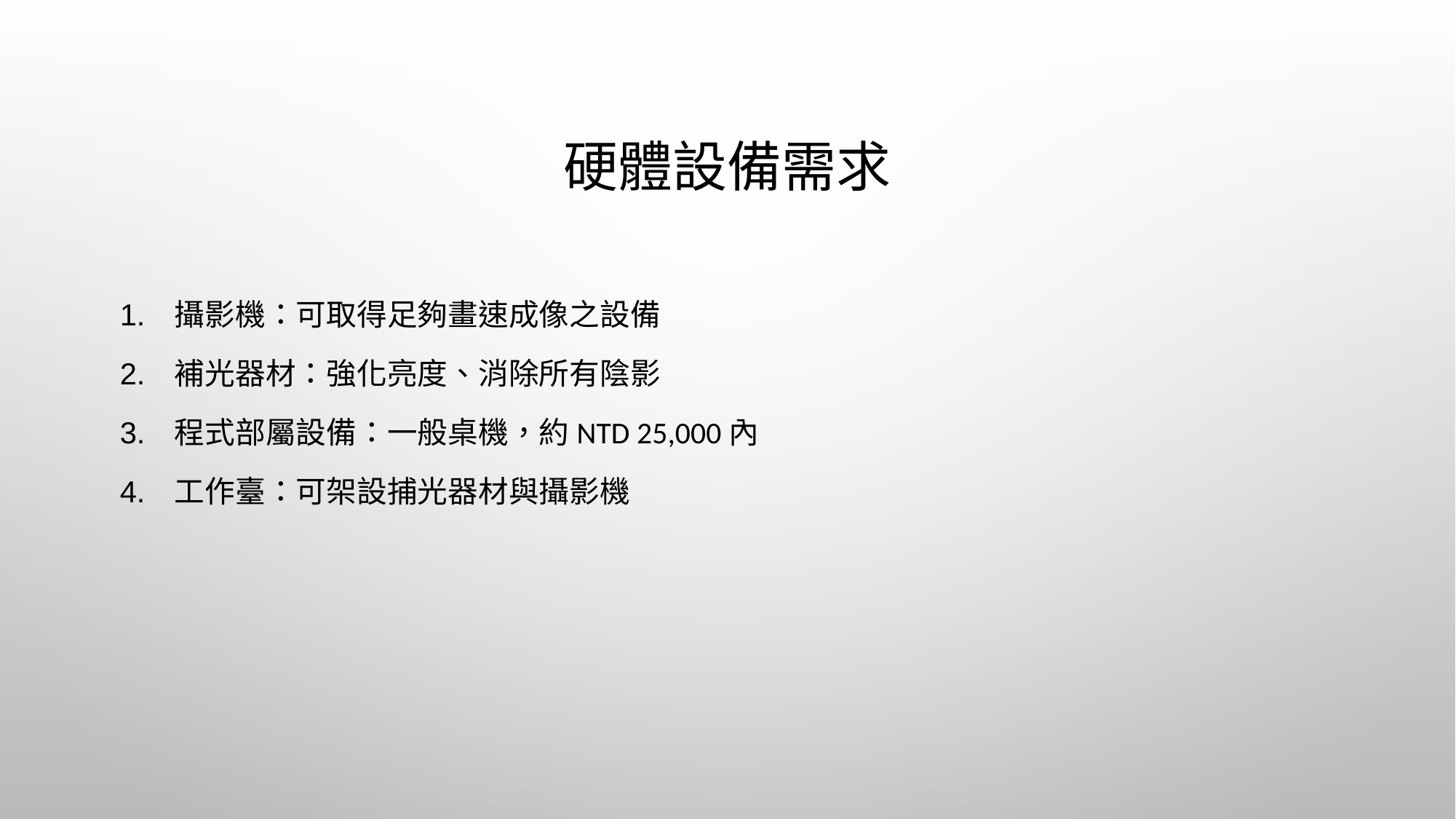

# 硬體設備需求
攝影機：可取得足夠畫速成像之設備
補光器材：強化亮度、消除所有陰影
程式部屬設備：一般桌機，約NTD 25,000內
工作臺：可架設捕光器材與攝影機